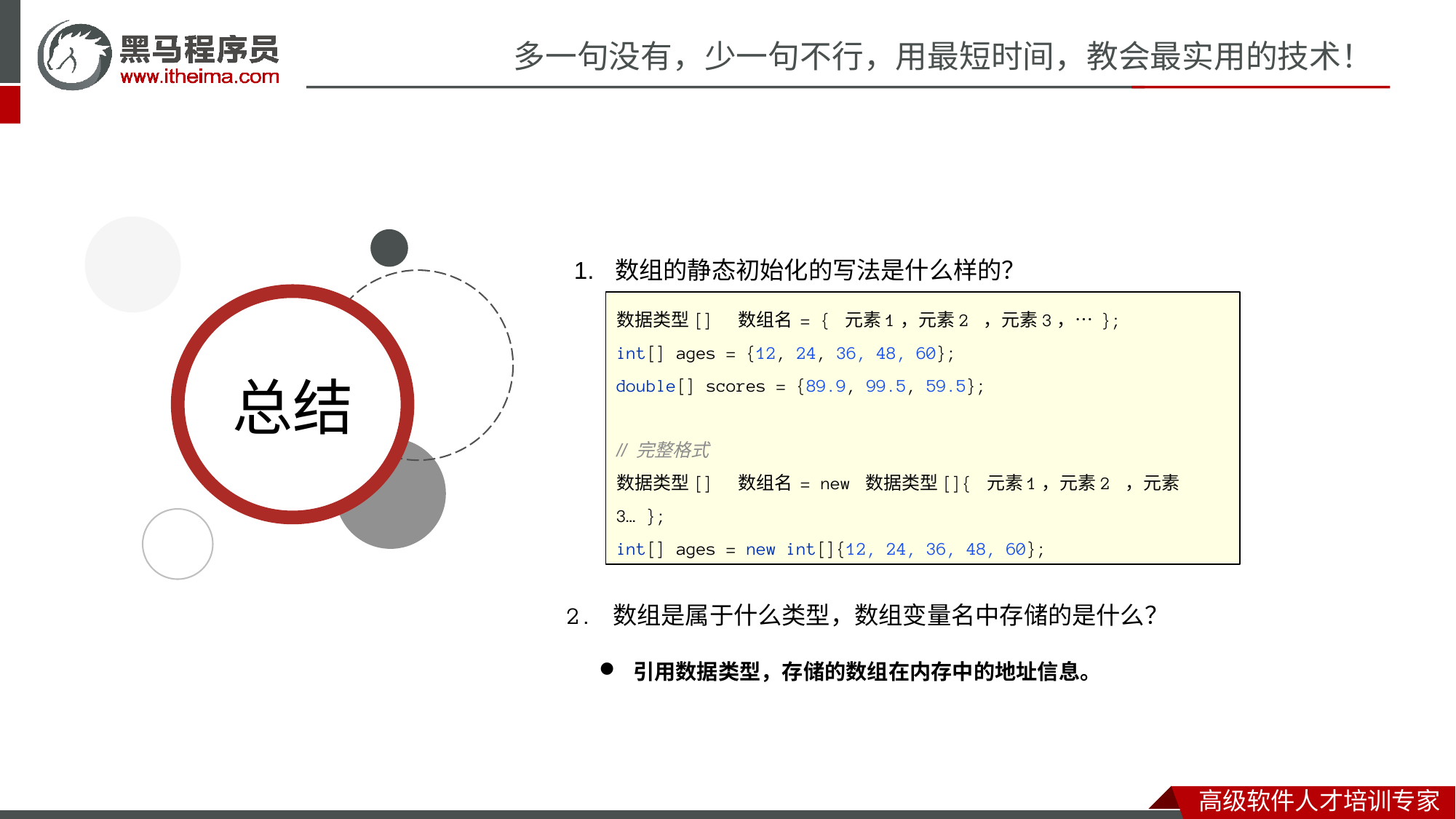

数组的静态初始化的写法是什么样的？

数据类型[]  数组名 = { 元素1，元素2 ，元素3，… };
int[] ages = {12, 24, 36, 48, 60};
double[] scores = {89.9, 99.5, 59.5};

// 完整格式
数据类型[]  数组名 = new 数据类型[]{ 元素1，元素2 ，元素3… };
int[] ages = new int[]{12, 24, 36, 48, 60};
2. 数组是属于什么类型，数组变量名中存储的是什么？
引用数据类型，存储的数组在内存中的地址信息。